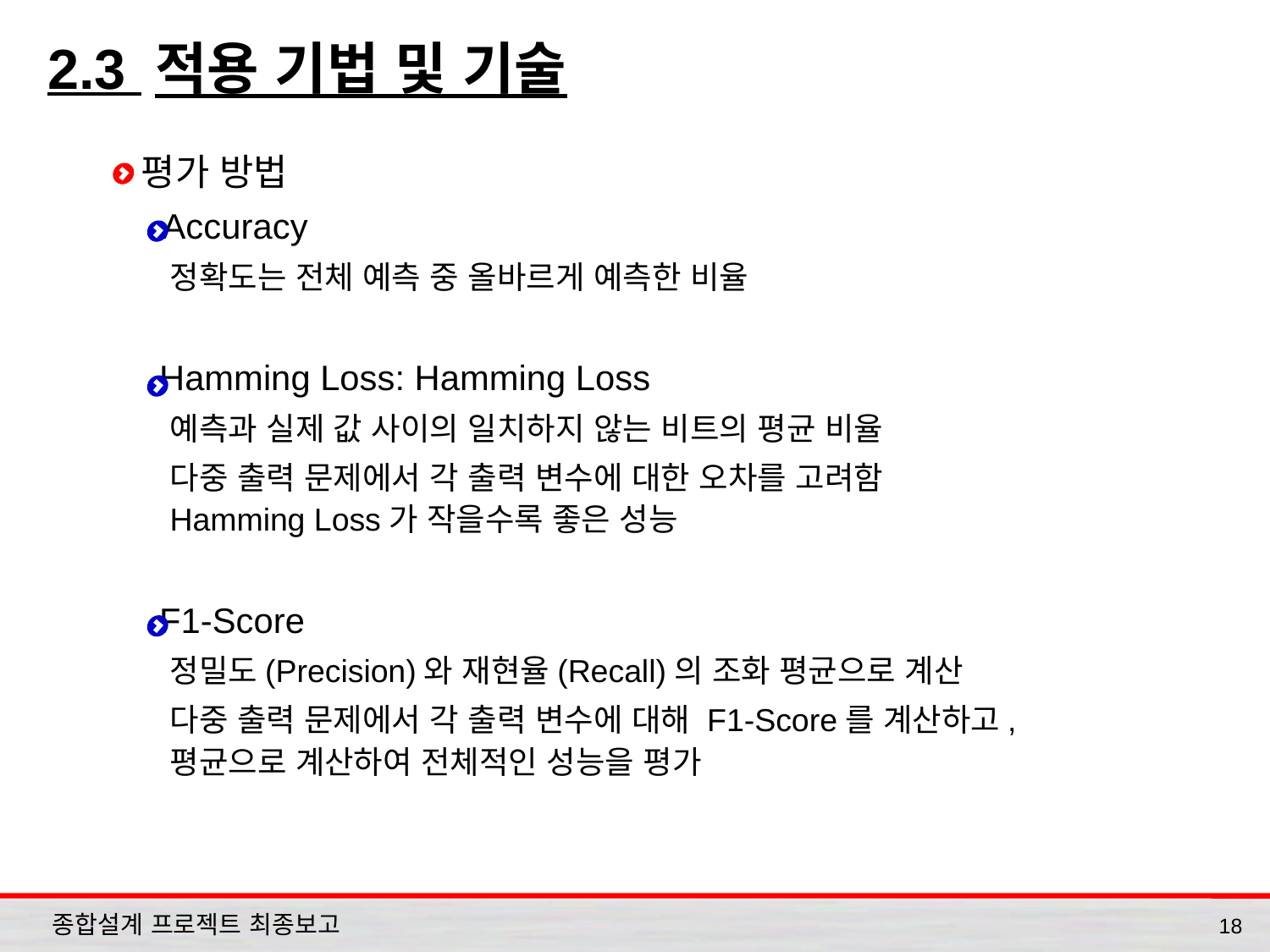

# 2.3 적용 기법 및 기술

     평가 방법
        Accuracy
        정확도는 전체 예측 중 올바르게 예측한 비율

       Hamming Loss: Hamming Loss
        예측과 실제 값 사이의 일치하지 않는 비트의 평균 비율
        다중 출력 문제에서 각 출력 변수에 대한 오차를 고려함
        Hamming Loss가 작을수록 좋은 성능

       F1-Score
        정밀도(Precision)와 재현율(Recall)의 조화 평균으로 계산
        다중 출력 문제에서 각 출력 변수에 대해 F1-Score를 계산하고,
        평균으로 계산하여 전체적인 성능을 평가